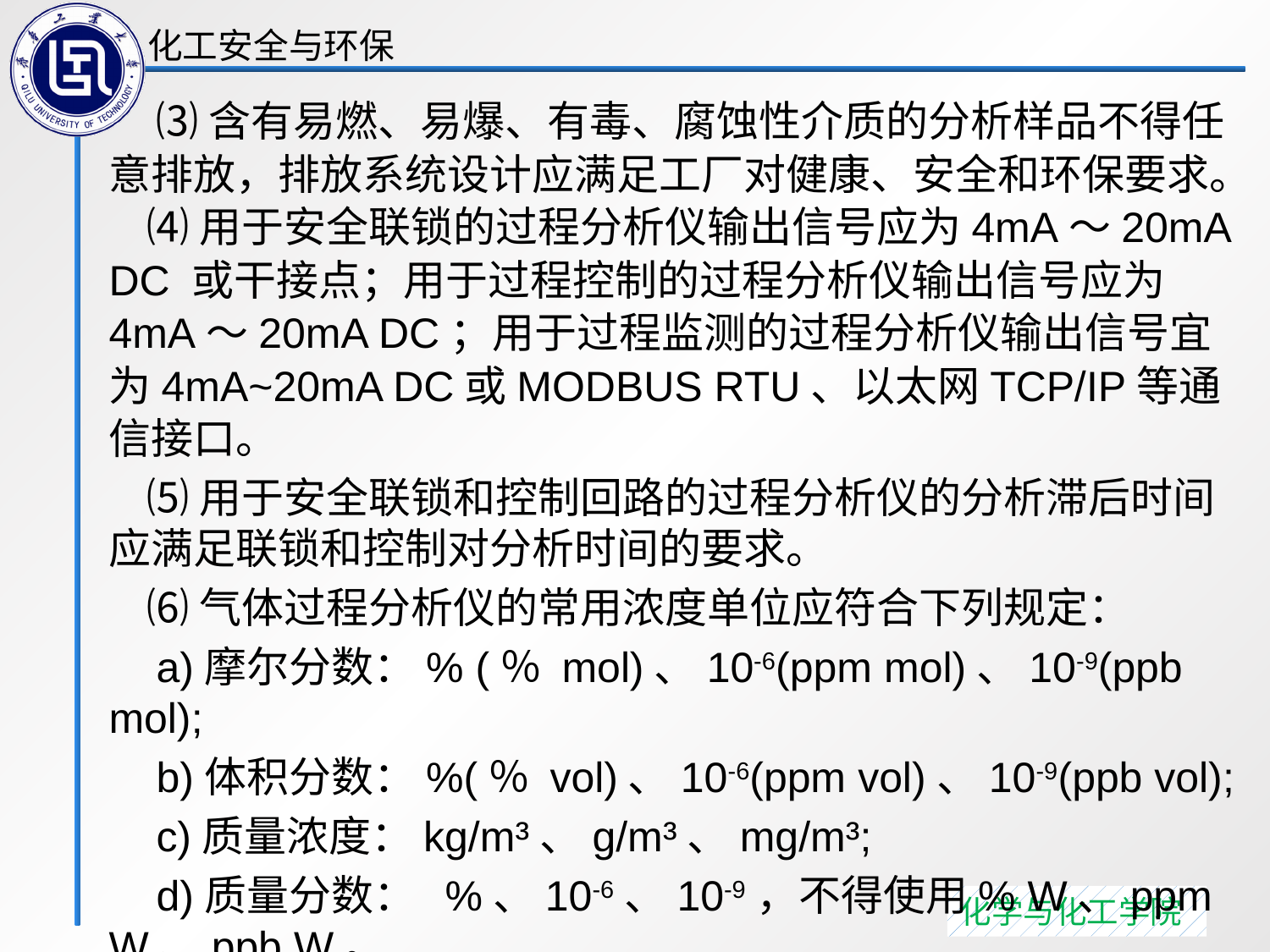

⑶含有易燃、易爆、有毒、腐蚀性介质的分析样品不得任意排放，排放系统设计应满足工厂对健康、安全和环保要求。
    ⑷用于安全联锁的过程分析仪输出信号应为4mA～20mA DC 或干接点；用于过程控制的过程分析仪输出信号应为4mA～20mA DC；用于过程监测的过程分析仪输出信号宜为4mA~20mA DC或MODBUS RTU、以太网TCP/IP等通信接口。
    ⑸用于安全联锁和控制回路的过程分析仪的分析滞后时间应满足联锁和控制对分析时间的要求。
    ⑹气体过程分析仪的常用浓度单位应符合下列规定：
    a)摩尔分数：% (％ mol)、10-6(ppm mol)、10-9(ppb mol);
    b)体积分数：%(％ vol)、10-6(ppm vol)、10-9(ppb vol);
    c)质量浓度：kg/m³、g/m³、mg/m³;
    d)质量分数：  %、10-6、10-9，不得使用% W、ppm W、ppb W。